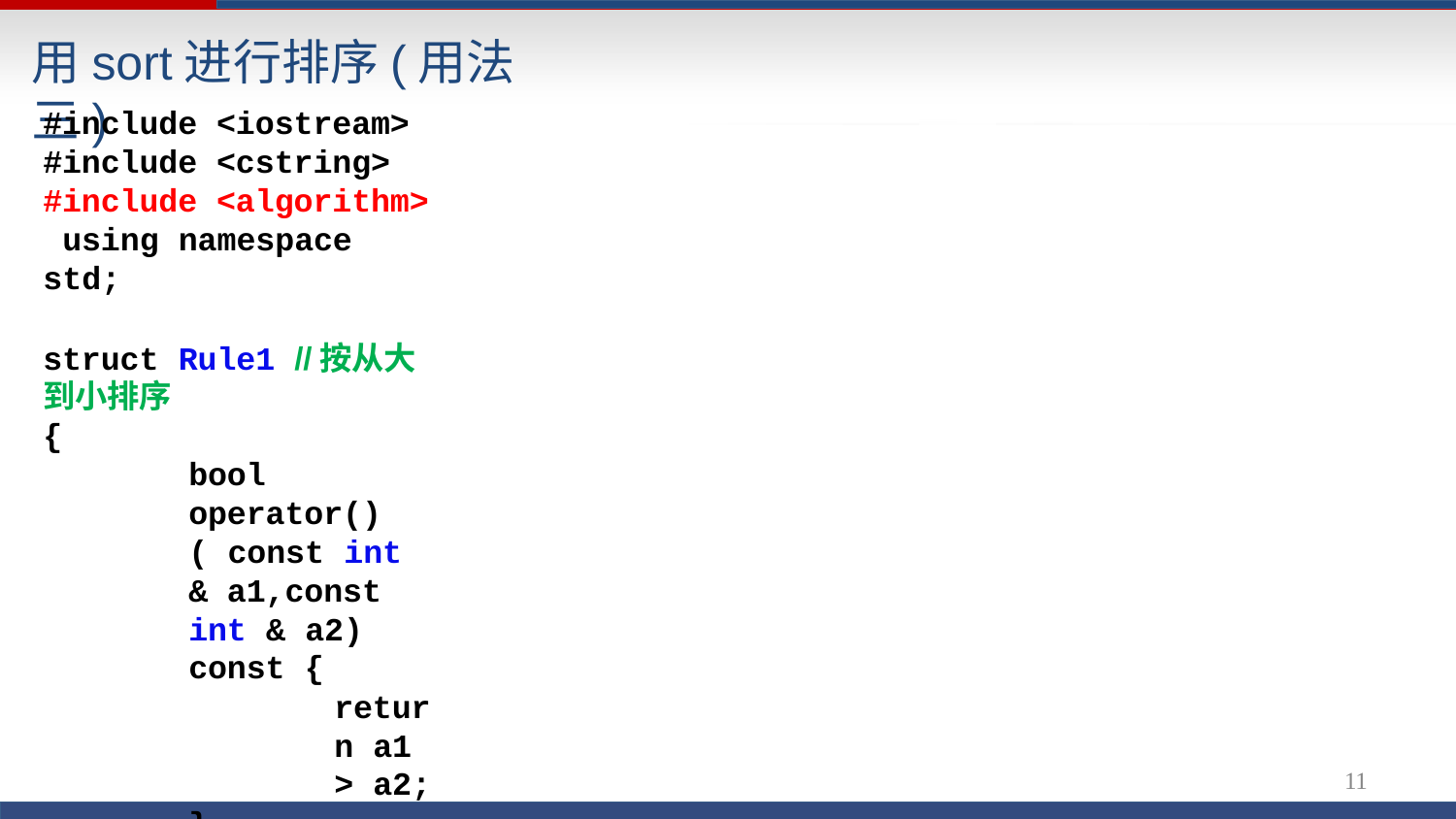

# 用sort进行排序(用法三)
#include <iostream>  #include <cstring>  #include <algorithm>  using namespace std;

struct Rule1 //按从大到小排序
{
bool operator()( const int & a1,const int & a2) const {
return a1 > a2;
}
};
struct Rule2 //按个位数从小到大排序
{
bool operator()( const int & a1,const int & a2) const {  return a1%10 < a2%10;
}
};
11